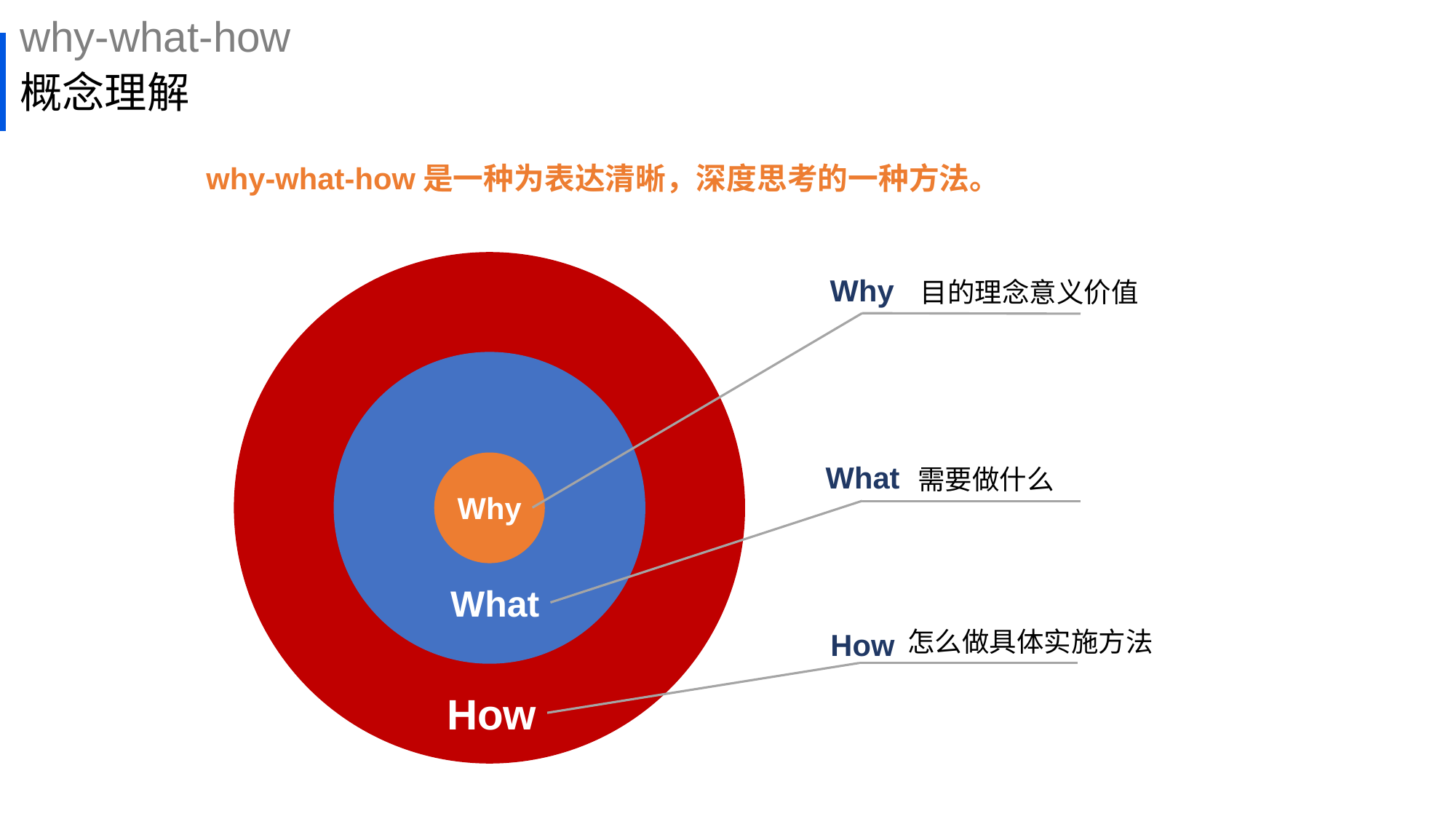

why-what-how
# 概念理解
      why-what-how是一种为表达清晰，深度思考的一种方法。

Why
 目的理念意义价值

What
需要做什么
Why
What
How
How
怎么做具体实施方法